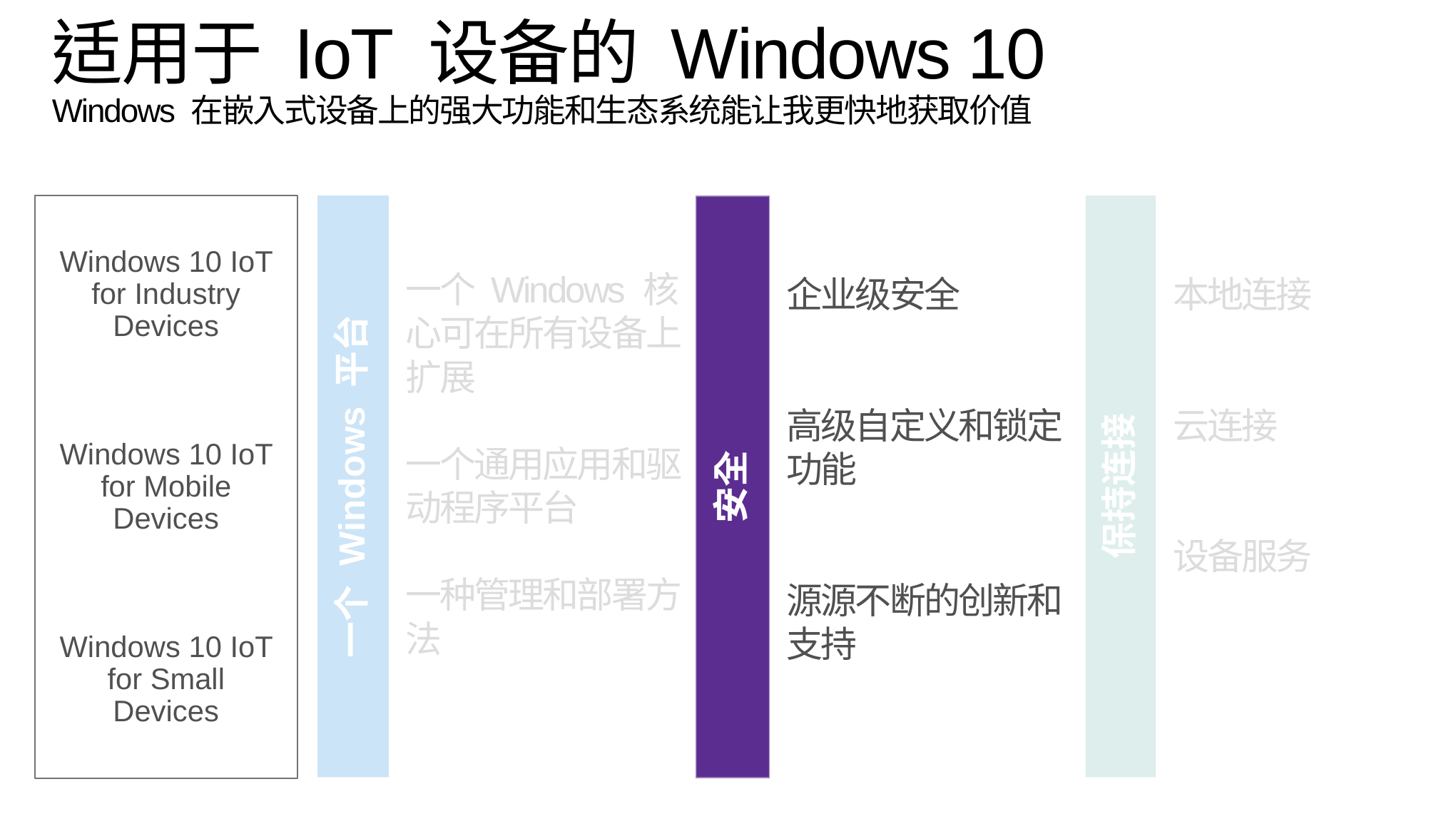

# 适用于 IoT 设备的 Windows 10 Windows 在嵌入式设备上的强大功能和生态系统能让我更快地获取价值
Windows 10 IoT for Industry Devices

Windows 10 IoT for Mobile Devices

Windows 10 IoT for Small Devices

一个 Windows 核心可在所有设备上扩展

一个通用应用和驱动程序平台

一种管理和部署方法
企业级安全

高级自定义和锁定功能

源源不断的创新和支持
本地连接

云连接

设备服务
安全
一个 Windows 平台
保持连接